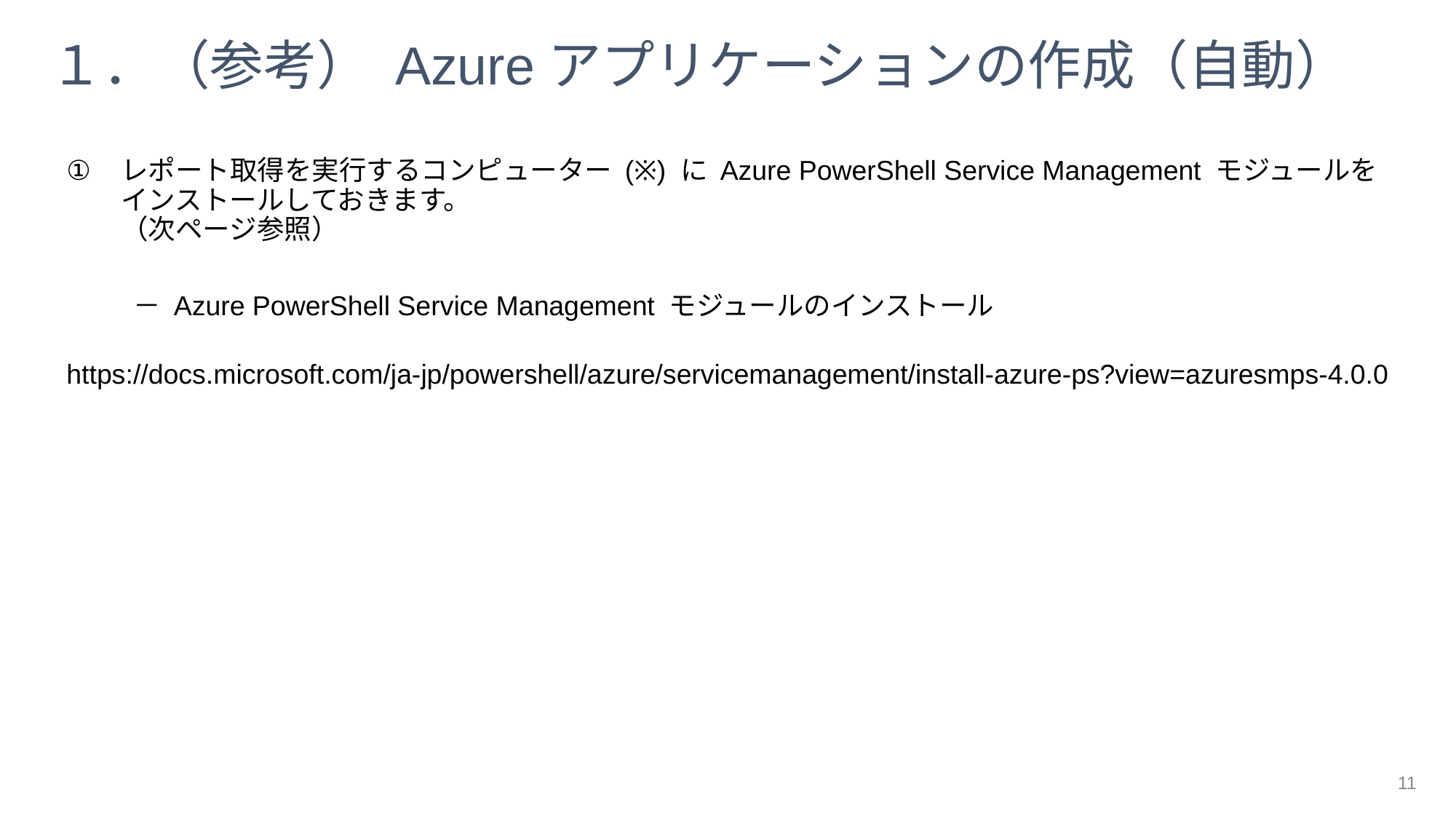

１．（参考） Azureアプリケーションの作成（自動）
レポート取得を実行するコンピューター (※) に Azure PowerShell Service Management モジュールをインストールしておきます。
（次ページ参照）

 　　－ Azure PowerShell Service Management モジュールのインストール
	https://docs.microsoft.com/ja-jp/powershell/azure/servicemanagement/install-azure-ps?view=azuresmps-4.0.0
11